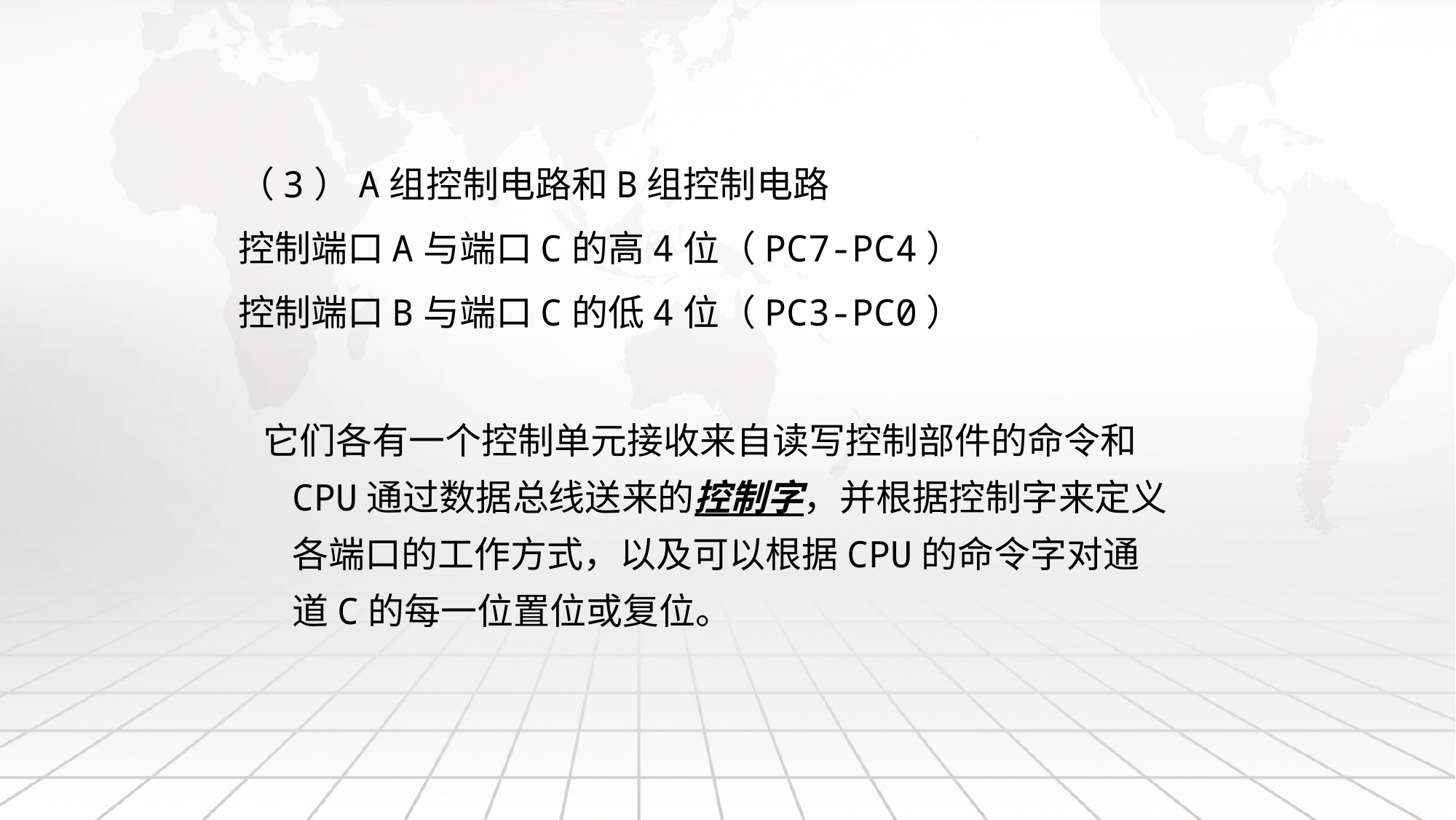

（3）A组控制电路和B组控制电路
控制端口A与端口C的高4位（PC7-PC4）
控制端口B与端口C的低4位（PC3-PC0）

  它们各有一个控制单元接收来自读写控制部件的命令和CPU通过数据总线送来的控制字，并根据控制字来定义各端口的工作方式，以及可以根据CPU的命令字对通道C的每一位置位或复位。